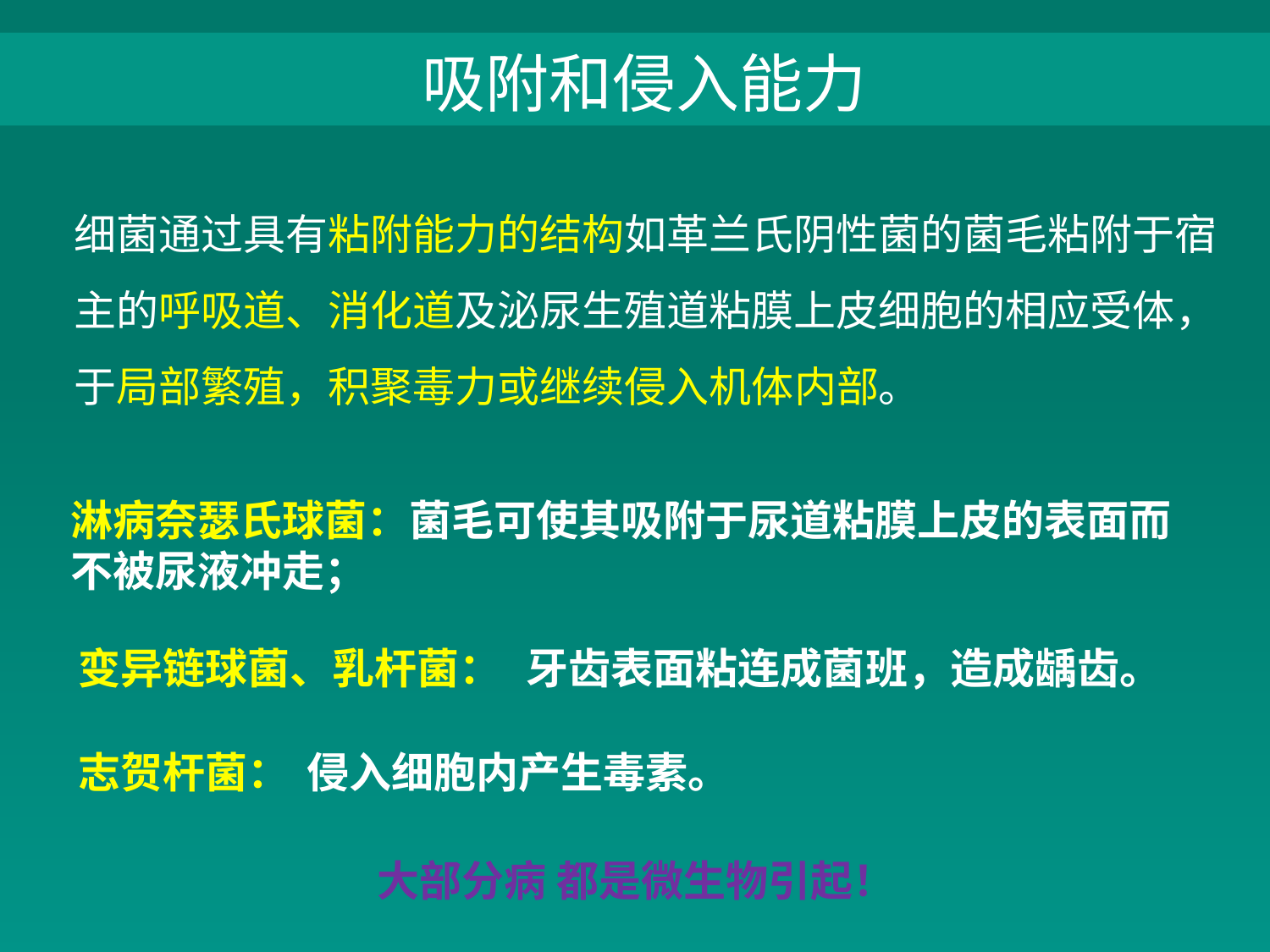

吸附和侵入能力
细菌通过具有粘附能力的结构如革兰氏阴性菌的菌毛粘附于宿主的呼吸道、消化道及泌尿生殖道粘膜上皮细胞的相应受体，于局部繁殖，积聚毒力或继续侵入机体内部。
淋病奈瑟氏球菌：菌毛可使其吸附于尿道粘膜上皮的表面而不被尿液冲走；

变异链球菌、乳杆菌：
牙齿表面粘连成菌班，造成龋齿。
志贺杆菌：
侵入细胞内产生毒素。
大部分病 都是微生物引起！